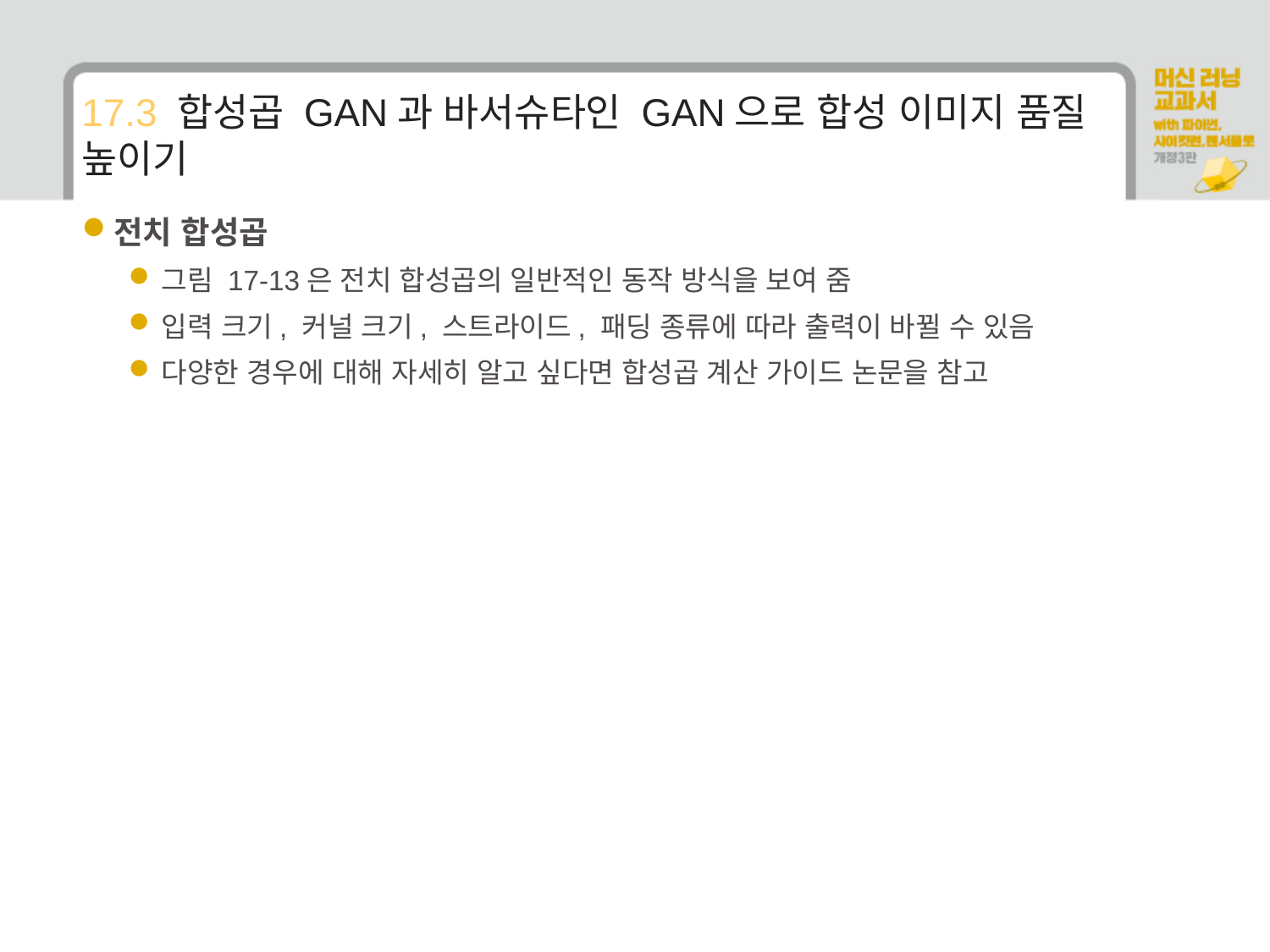

# 17.3 합성곱 GAN과 바서슈타인 GAN으로 합성 이미지 품질 높이기
전치 합성곱
그림 17-13은 전치 합성곱의 일반적인 동작 방식을 보여 줌
입력 크기, 커널 크기, 스트라이드, 패딩 종류에 따라 출력이 바뀔 수 있음
다양한 경우에 대해 자세히 알고 싶다면 합성곱 계산 가이드 논문을 참고